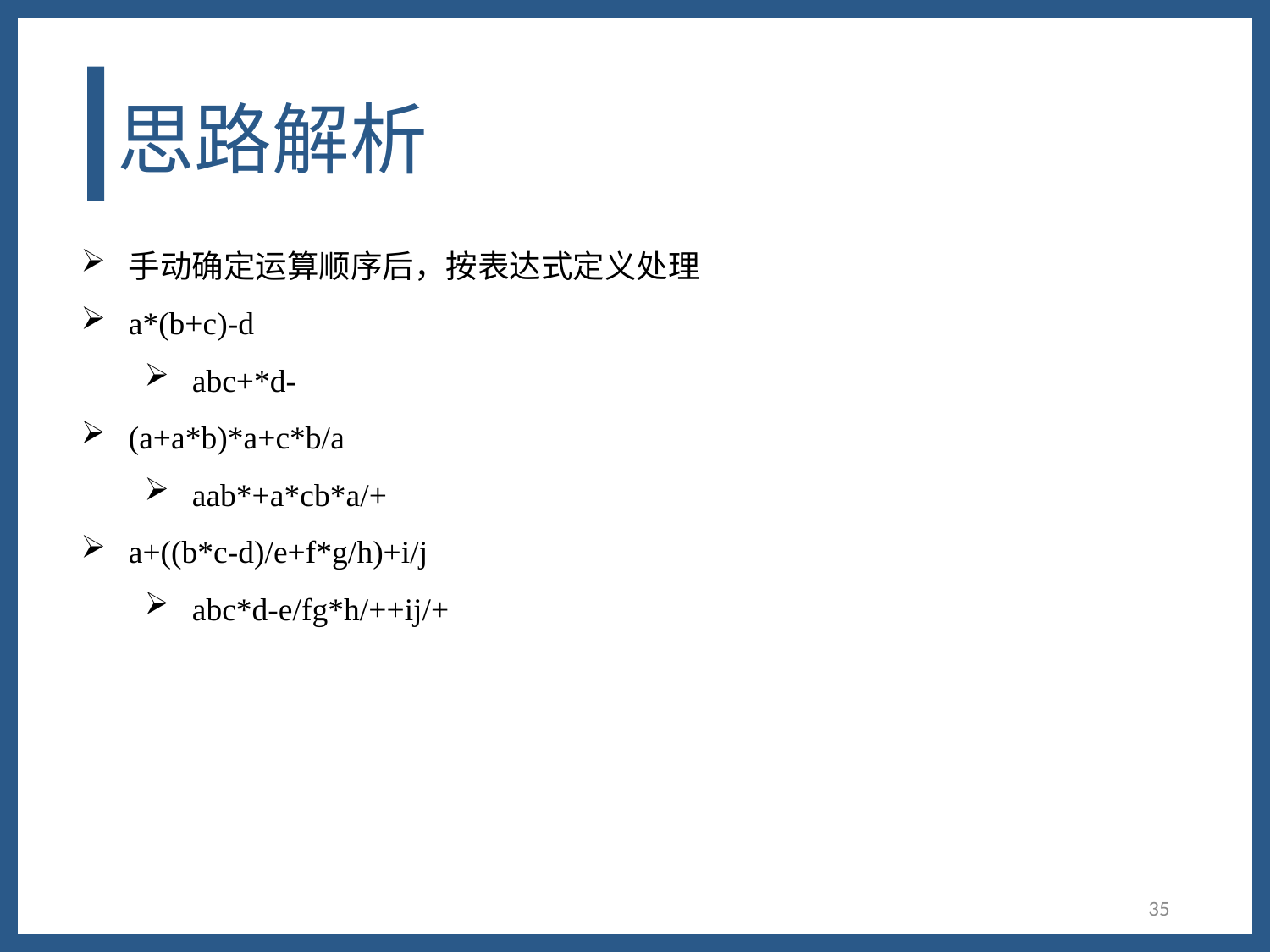

# 思路解析
手动确定运算顺序后，按表达式定义处理
a*(b+c)-d
abc+*d-
(a+a*b)*a+c*b/a
aab*+a*cb*a/+
a+((b*c-d)/e+f*g/h)+i/j
abc*d-e/fg*h/++ij/+
35